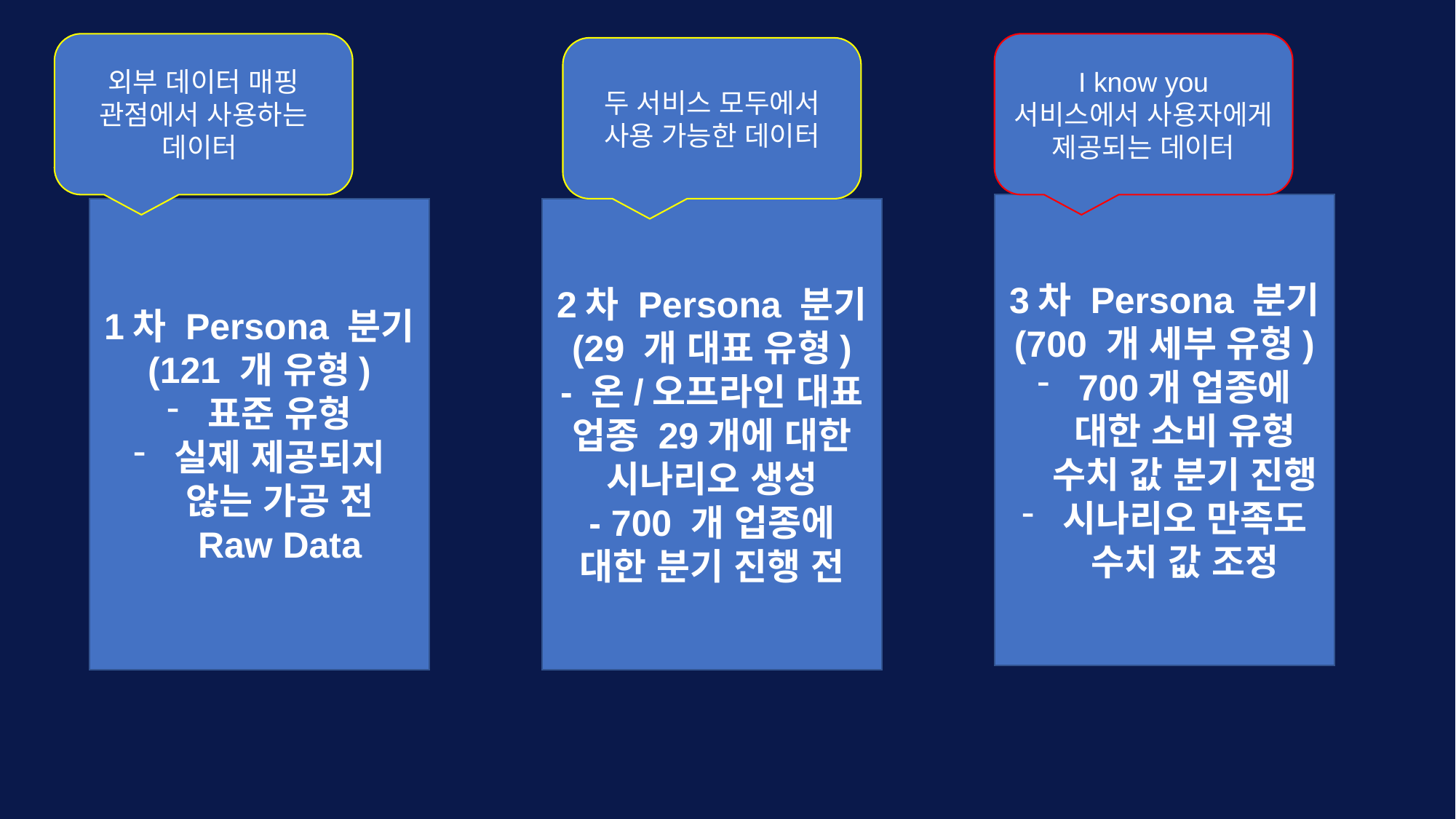

I know you 서비스에서 사용자에게 제공되는 데이터
외부 데이터 매핑 관점에서 사용하는 데이터
두 서비스 모두에서 사용 가능한 데이터
3차 Persona 분기
(700 개 세부 유형)
700개 업종에 대한 소비 유형 수치 값 분기 진행
시나리오 만족도 수치 값 조정
2차 Persona 분기
(29 개 대표 유형)
- 온/오프라인 대표 업종 29개에 대한 시나리오 생성
- 700 개 업종에 대한 분기 진행 전
1차 Persona 분기
(121 개 유형)
표준 유형
실제 제공되지 않는 가공 전 Raw Data